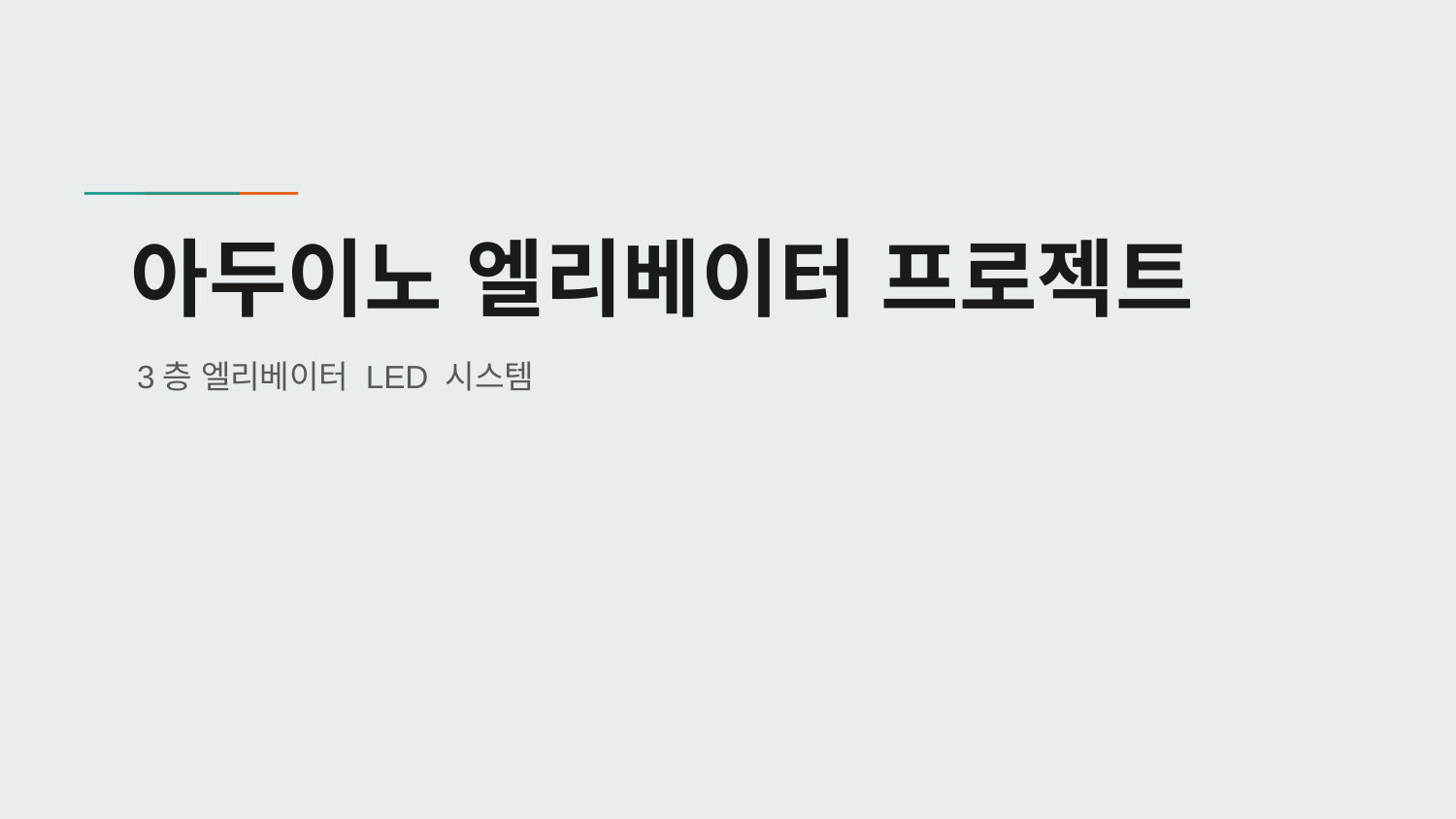

# 아두이노 엘리베이터 프로젝트
3층 엘리베이터 LED 시스템